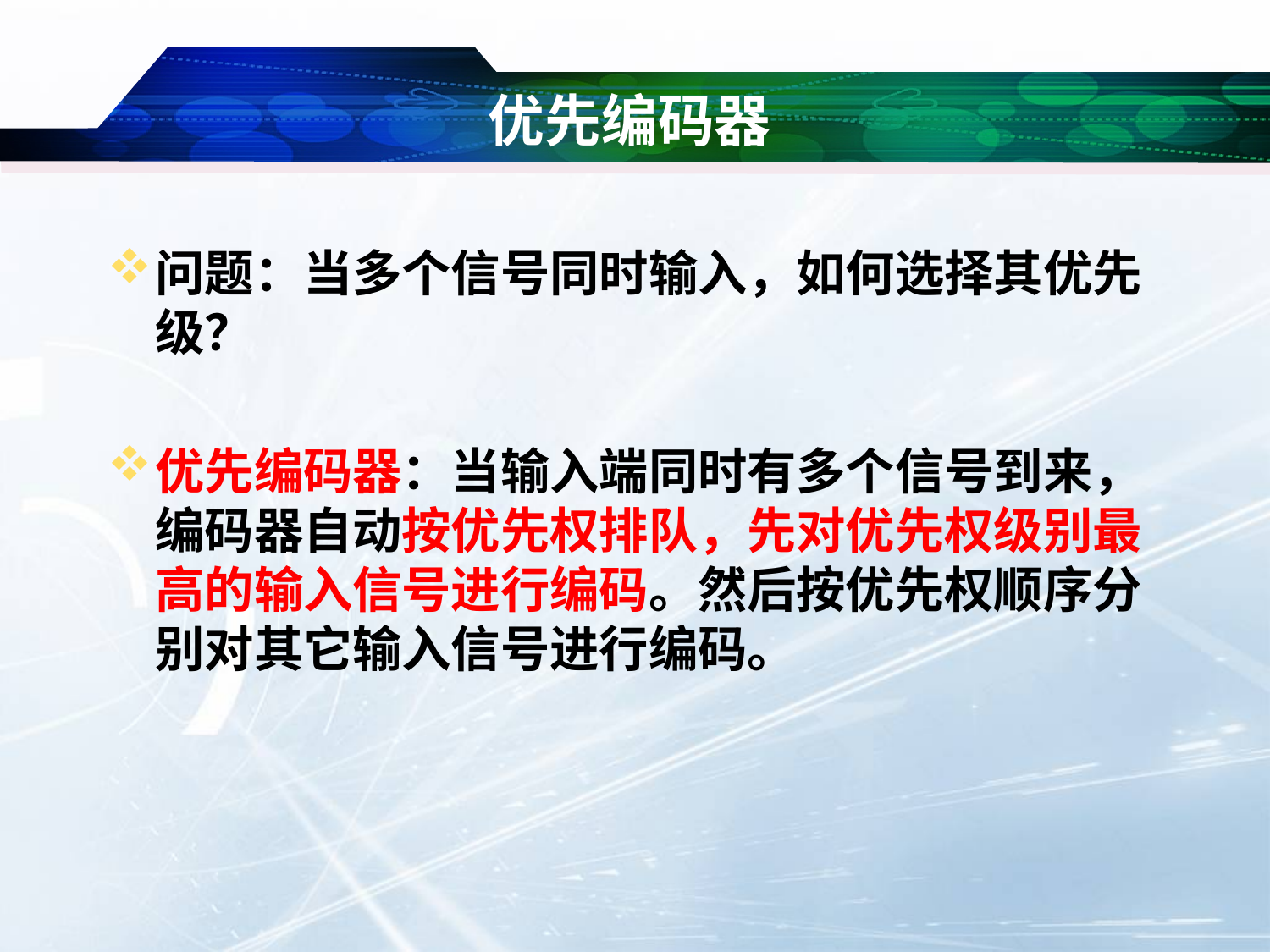

# 优先编码器
问题：当多个信号同时输入，如何选择其优先级？

优先编码器：当输入端同时有多个信号到来，编码器自动按优先权排队，先对优先权级别最高的输入信号进行编码。然后按优先权顺序分别对其它输入信号进行编码。